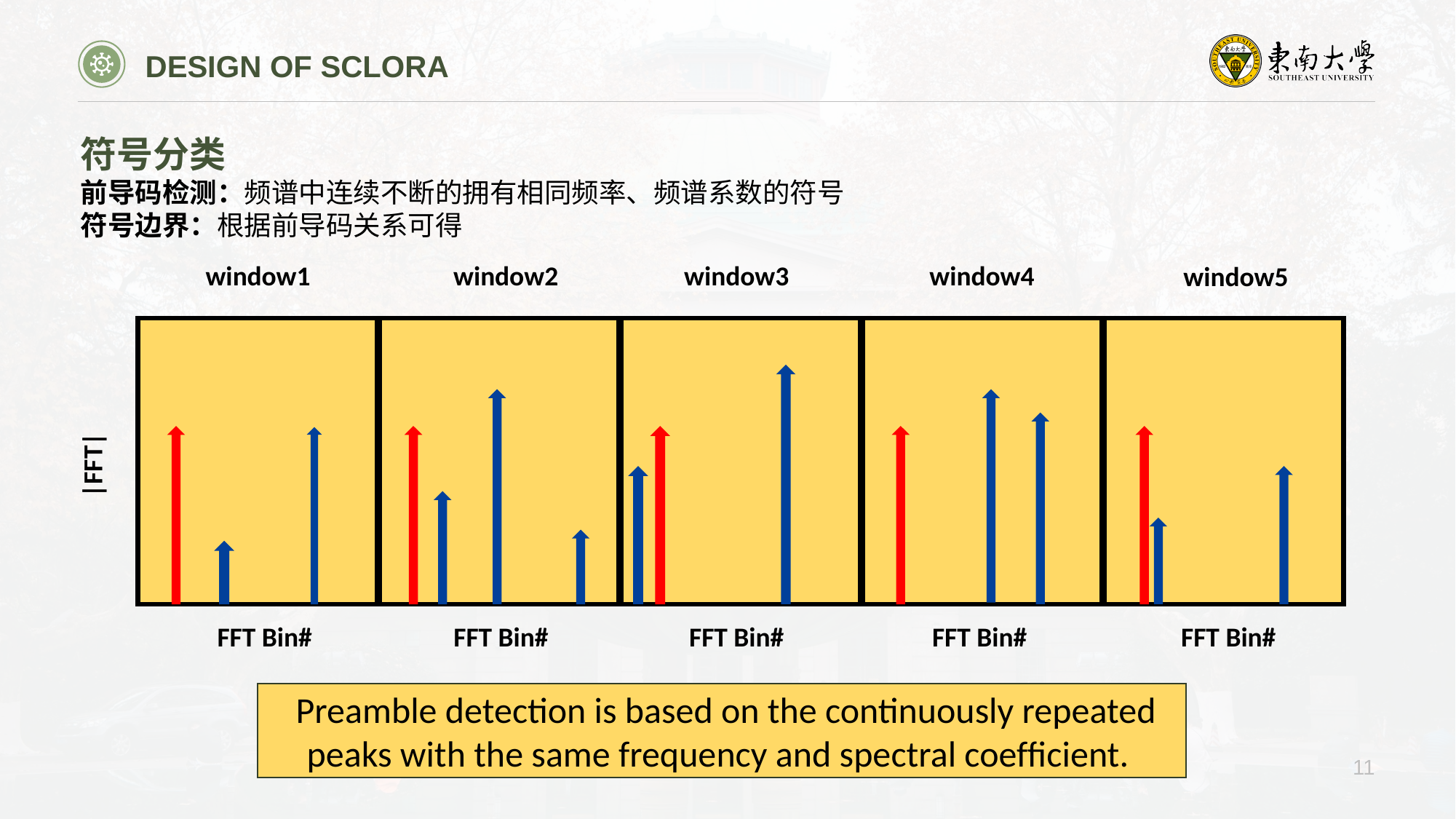

DESIGN OF SCLORA
符号分类
前导码检测：频谱中连续不断的拥有相同频率、频谱系数的符号
符号边界：根据前导码关系可得

window1
window2
window3
window4
window5

|FFT|

FFT Bin#
FFT Bin#
FFT Bin#
FFT Bin#
FFT Bin#
 Preamble detection is based on the continuously repeated peaks with the same frequency and spectral coefﬁcient.
11